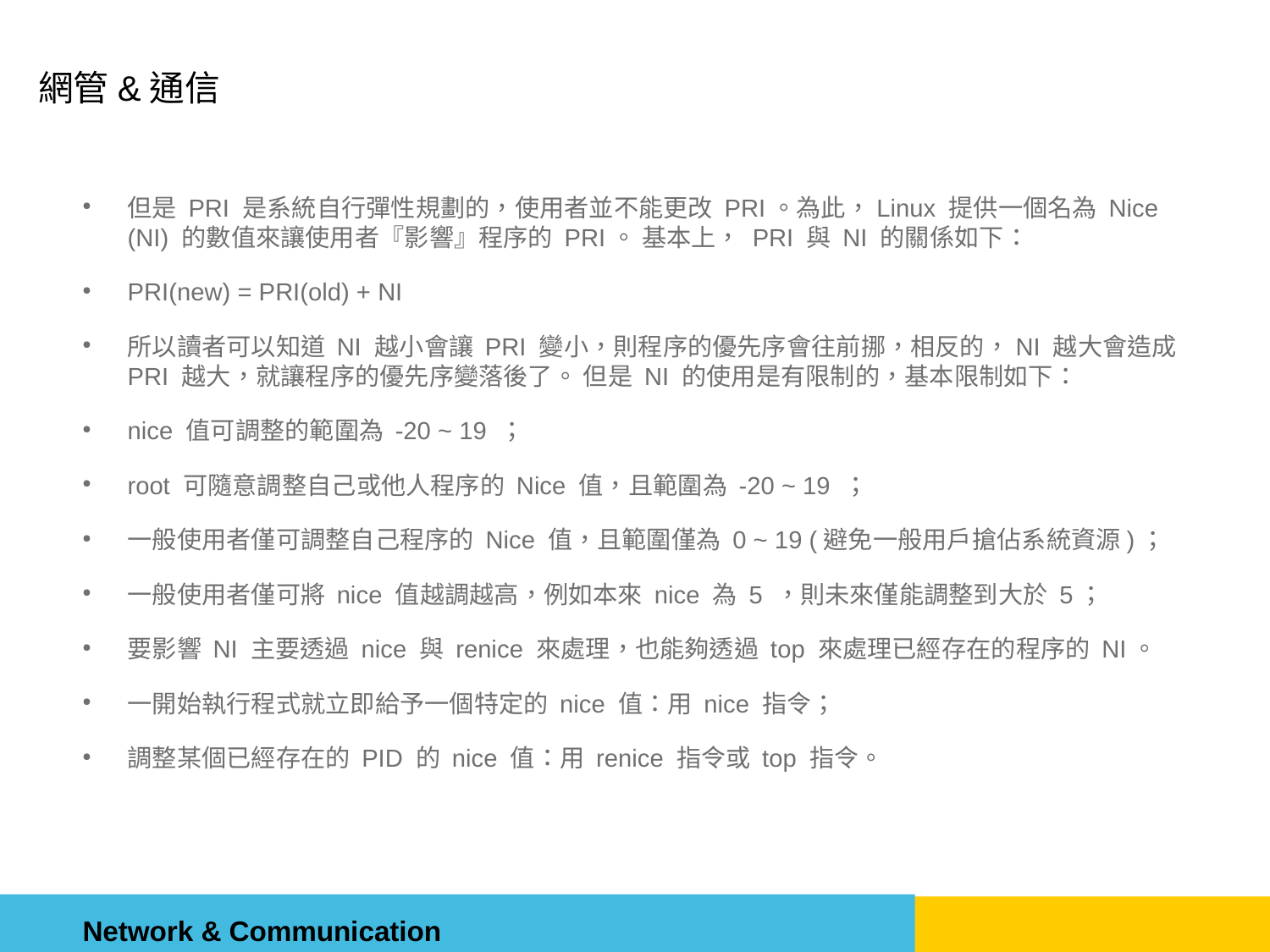

但是 PRI 是系統自行彈性規劃的，使用者並不能更改 PRI。為此，Linux 提供一個名為 Nice (NI) 的數值來讓使用者『影響』程序的 PRI。 基本上， PRI 與 NI 的關係如下：
PRI(new) = PRI(old) + NI
所以讀者可以知道 NI 越小會讓 PRI 變小，則程序的優先序會往前挪，相反的，NI 越大會造成 PRI 越大，就讓程序的優先序變落後了。 但是 NI 的使用是有限制的，基本限制如下：
nice 值可調整的範圍為 -20 ~ 19 ；
root 可隨意調整自己或他人程序的 Nice 值，且範圍為 -20 ~ 19 ；
一般使用者僅可調整自己程序的 Nice 值，且範圍僅為 0 ~ 19 (避免一般用戶搶佔系統資源)；
一般使用者僅可將 nice 值越調越高，例如本來 nice 為 5 ，則未來僅能調整到大於 5；
要影響 NI 主要透過 nice 與 renice 來處理，也能夠透過 top 來處理已經存在的程序的 NI。
一開始執行程式就立即給予一個特定的 nice 值：用 nice 指令；
調整某個已經存在的 PID 的 nice 值：用 renice 指令或 top 指令。